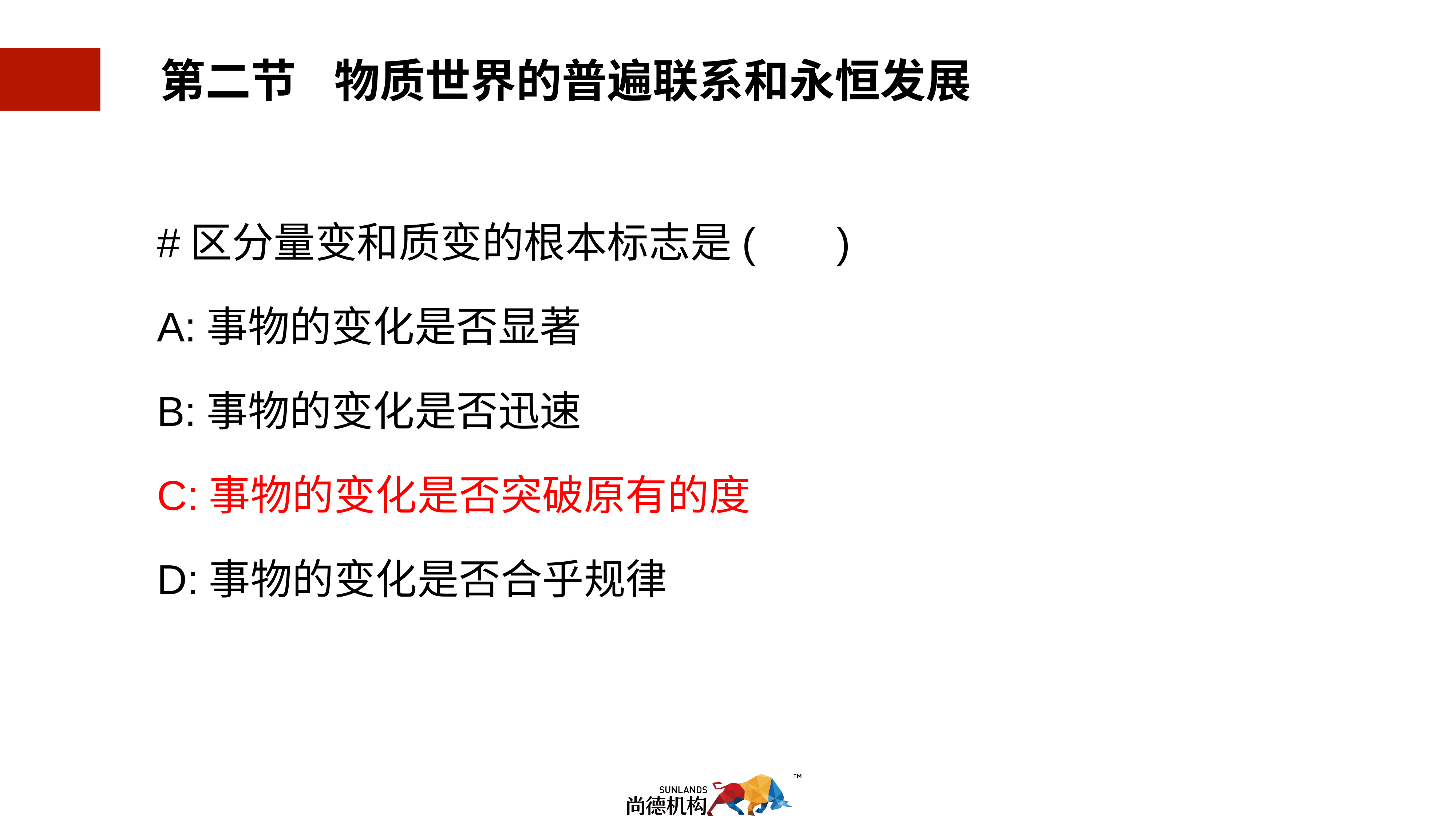

#区分量变和质变的根本标志是(       )
A:事物的变化是否显著
B:事物的变化是否迅速
C:事物的变化是否突破原有的度
D:事物的变化是否合乎规律